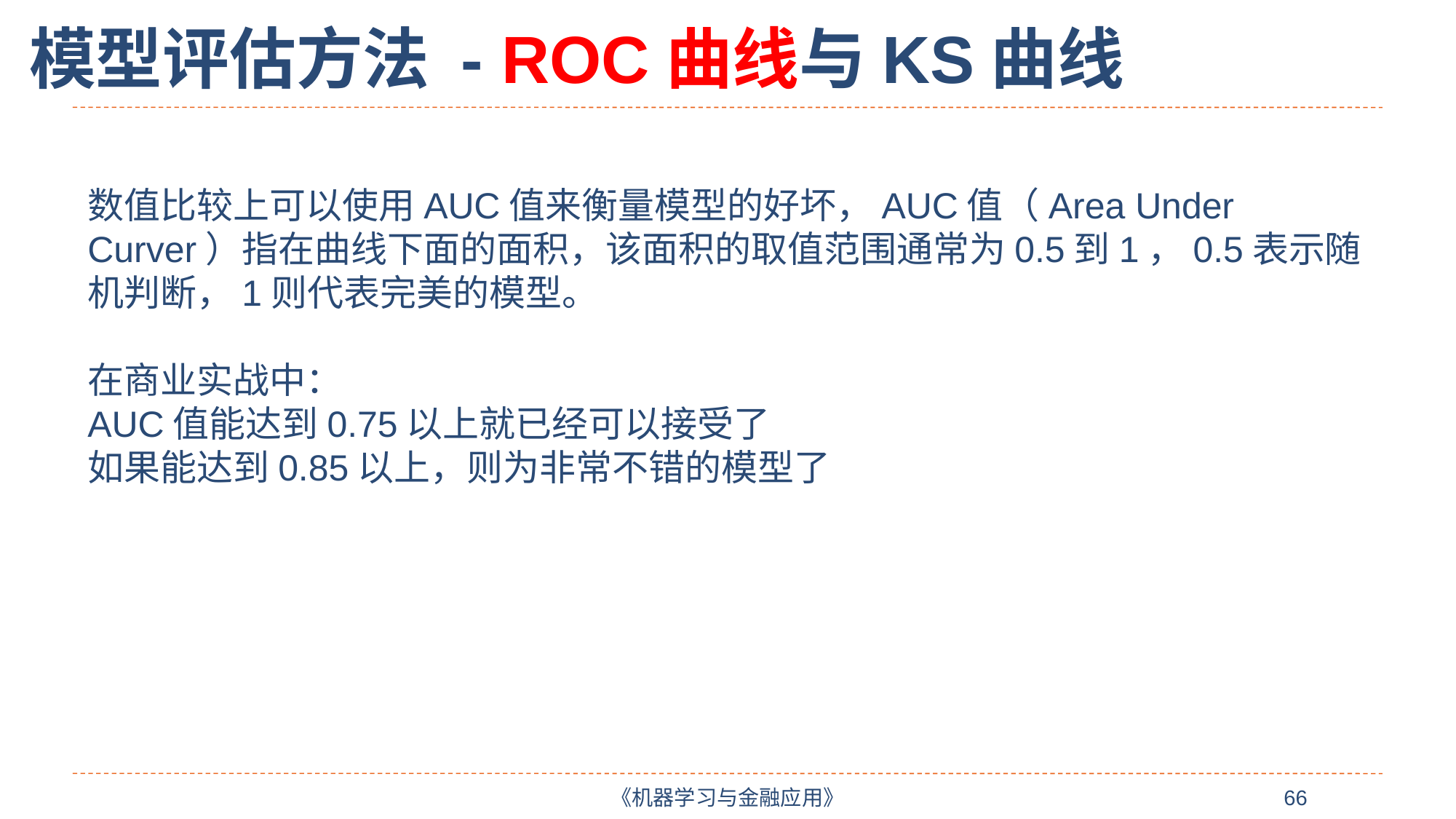

模型评估方法 - ROC曲线与KS曲线

数值比较上可以使用AUC值来衡量模型的好坏，AUC值（Area Under Curver）指在曲线下面的面积，该面积的取值范围通常为0.5到1，0.5表示随机判断，1则代表完美的模型。

在商业实战中：
AUC值能达到0.75以上就已经可以接受了
如果能达到0.85以上，则为非常不错的模型了